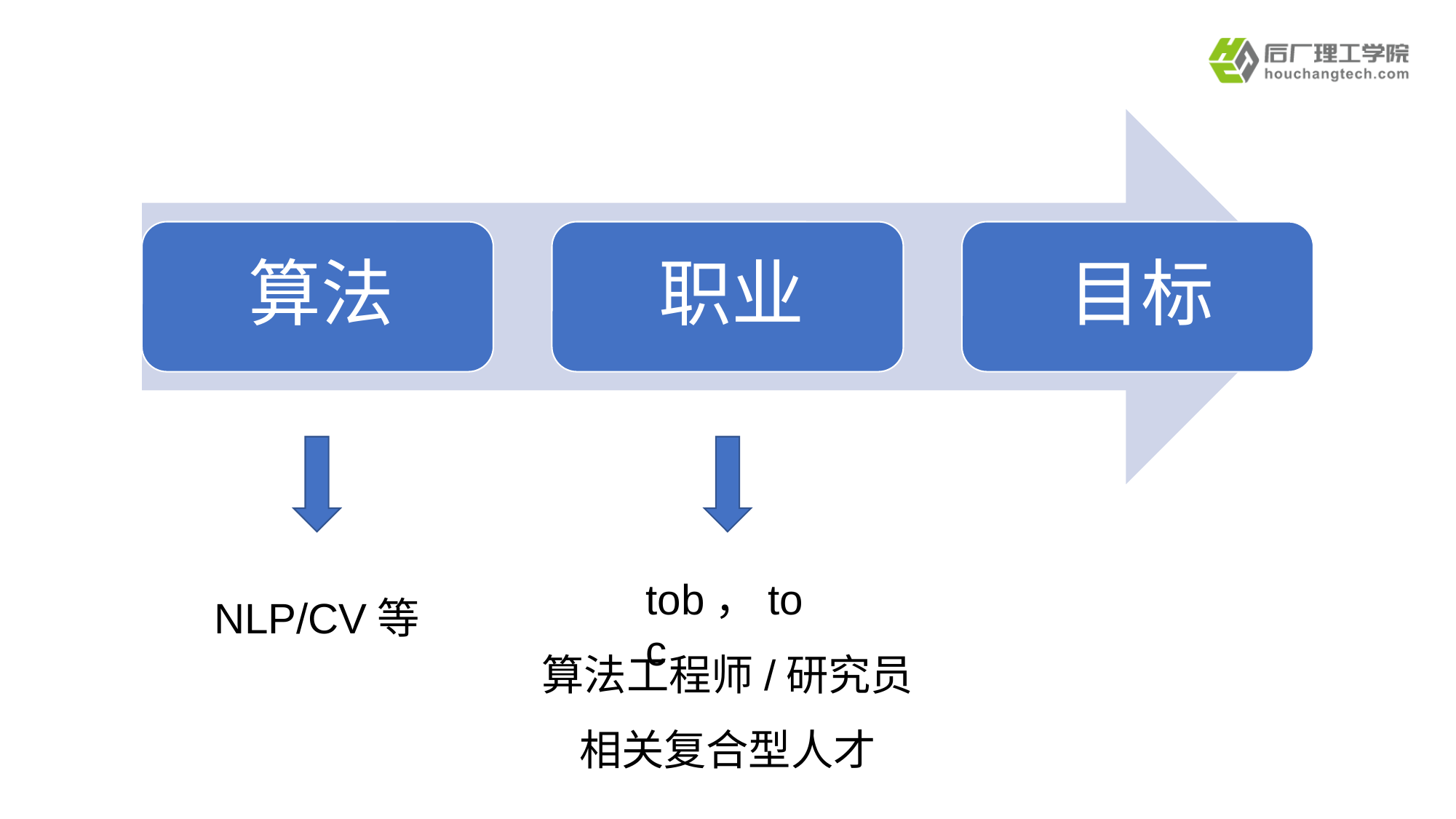

算法
职业
目标

tob，toc
NLP/CV等
算法工程师/研究员
相关复合型人才